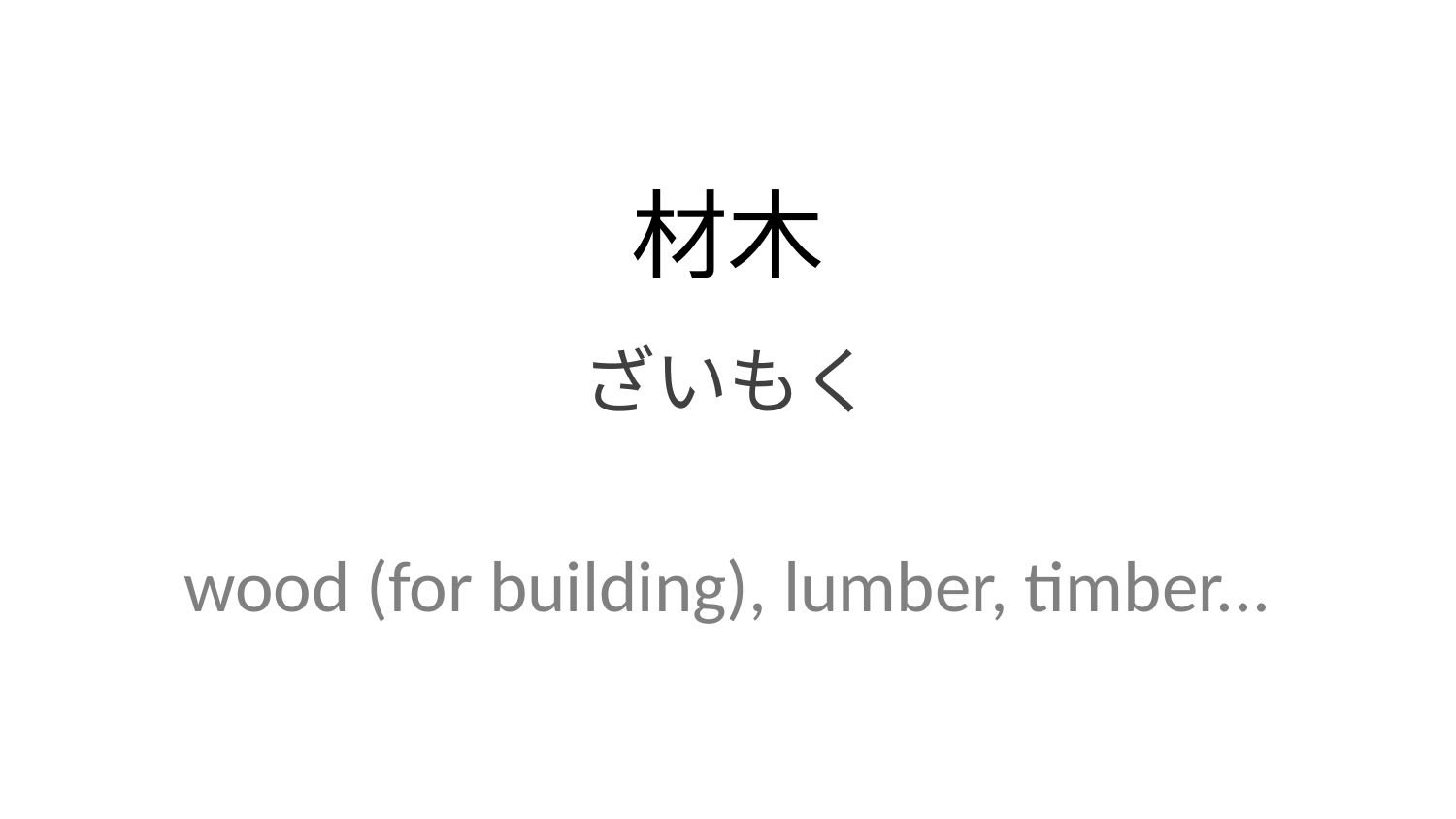

材木

ざいもく
wood (for building), lumber, timber...